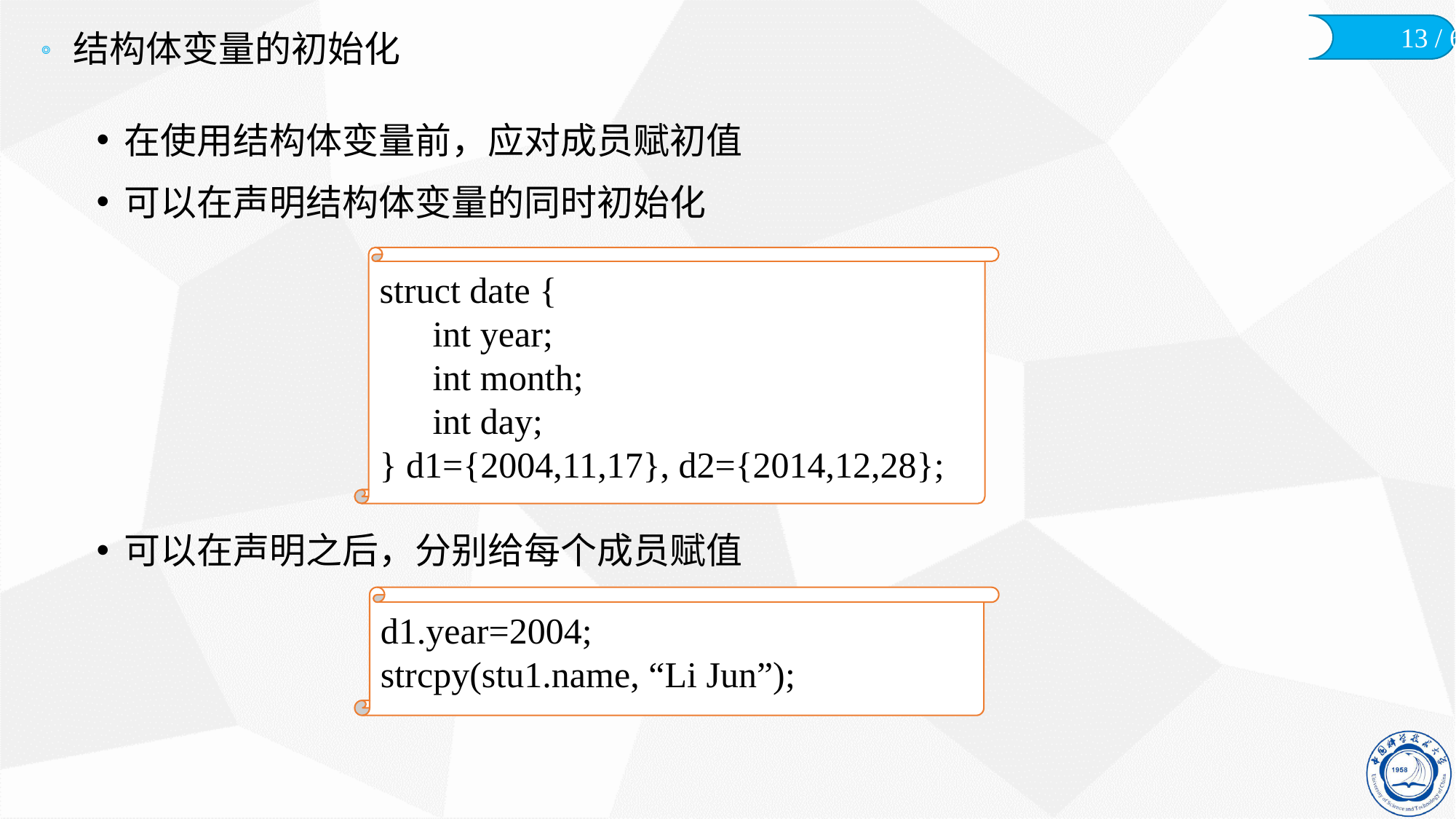

# 结构体变量的初始化
在使用结构体变量前，应对成员赋初值
可以在声明结构体变量的同时初始化

可以在声明之后，分别给每个成员赋值

struct date {
	int year;
	int month;
	int day;
} d1={2004,11,17}, d2={2014,12,28};
d1.year=2004;
strcpy(stu1.name, “Li Jun”);